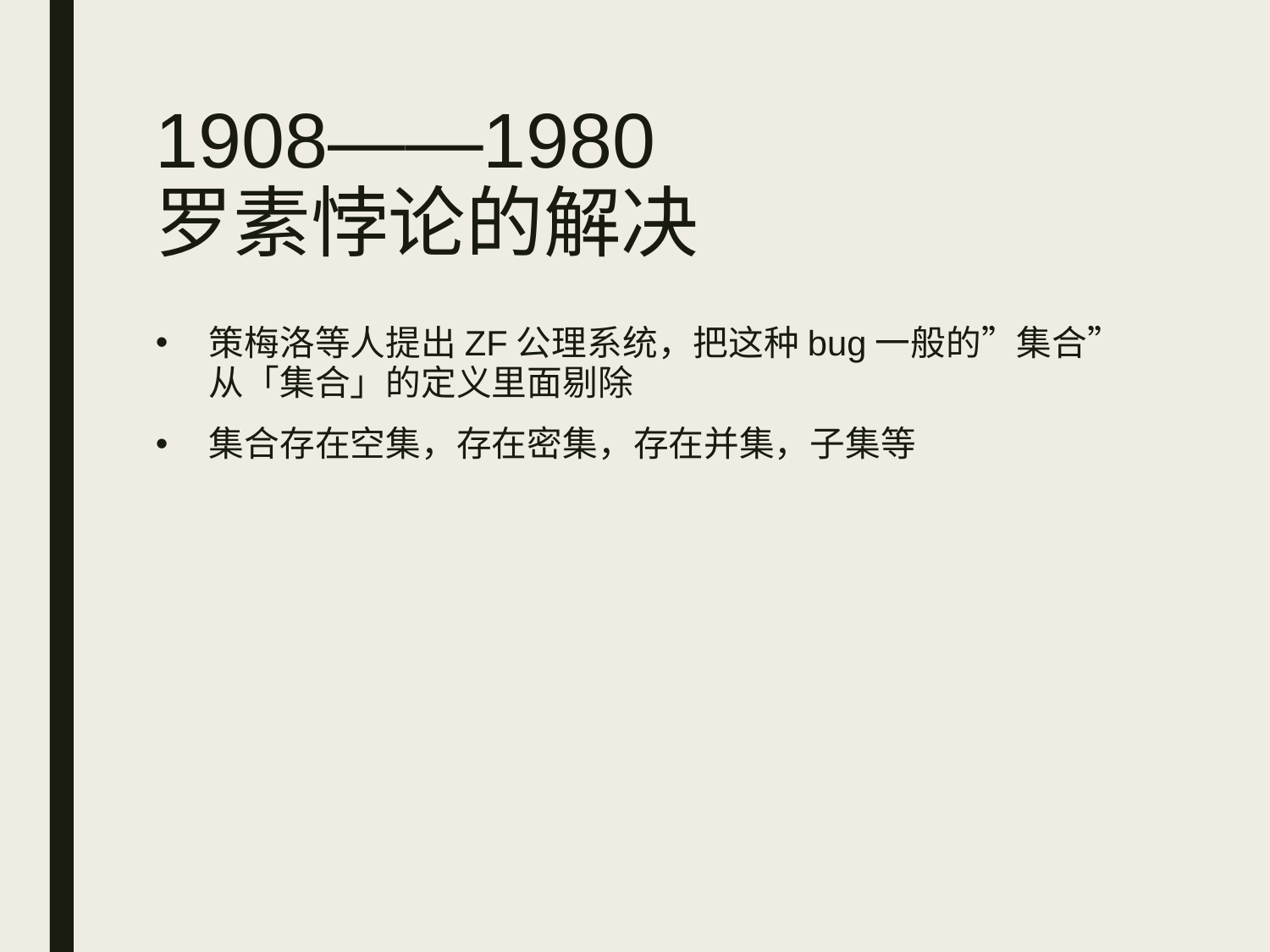

# 1908——1980 罗素悖论的解决
策梅洛等人提出ZF公理系统，把这种bug一般的”集合”从「集合」的定义里面剔除
集合存在空集，存在密集，存在并集，子集等